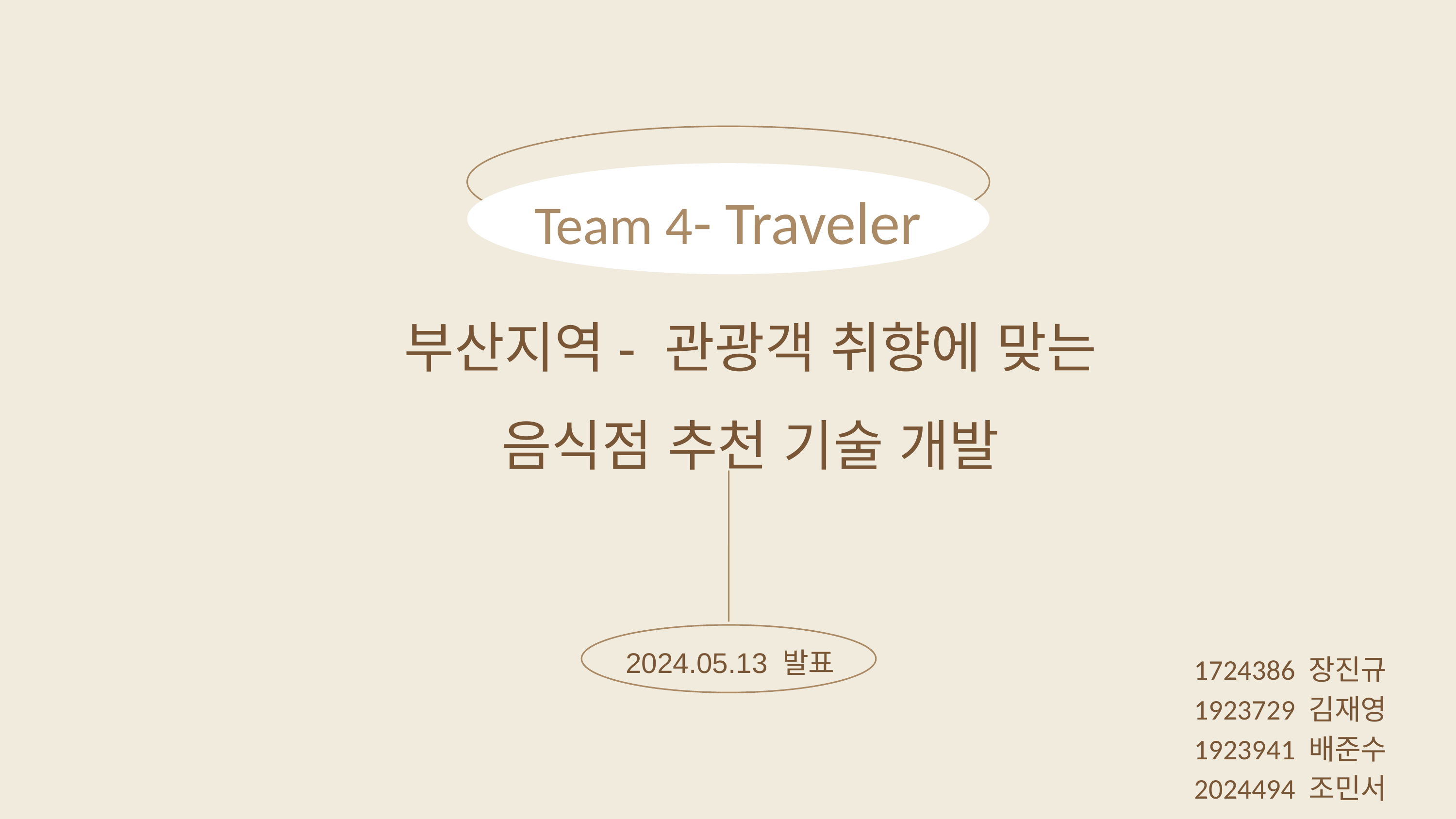

Team 4- Traveler
부산지역- 관광객 취향에 맞는
음식점 추천 기술 개발

2024.05.13 발표
1724386 장진규
1923729 김재영
1923941 배준수
2024494 조민서